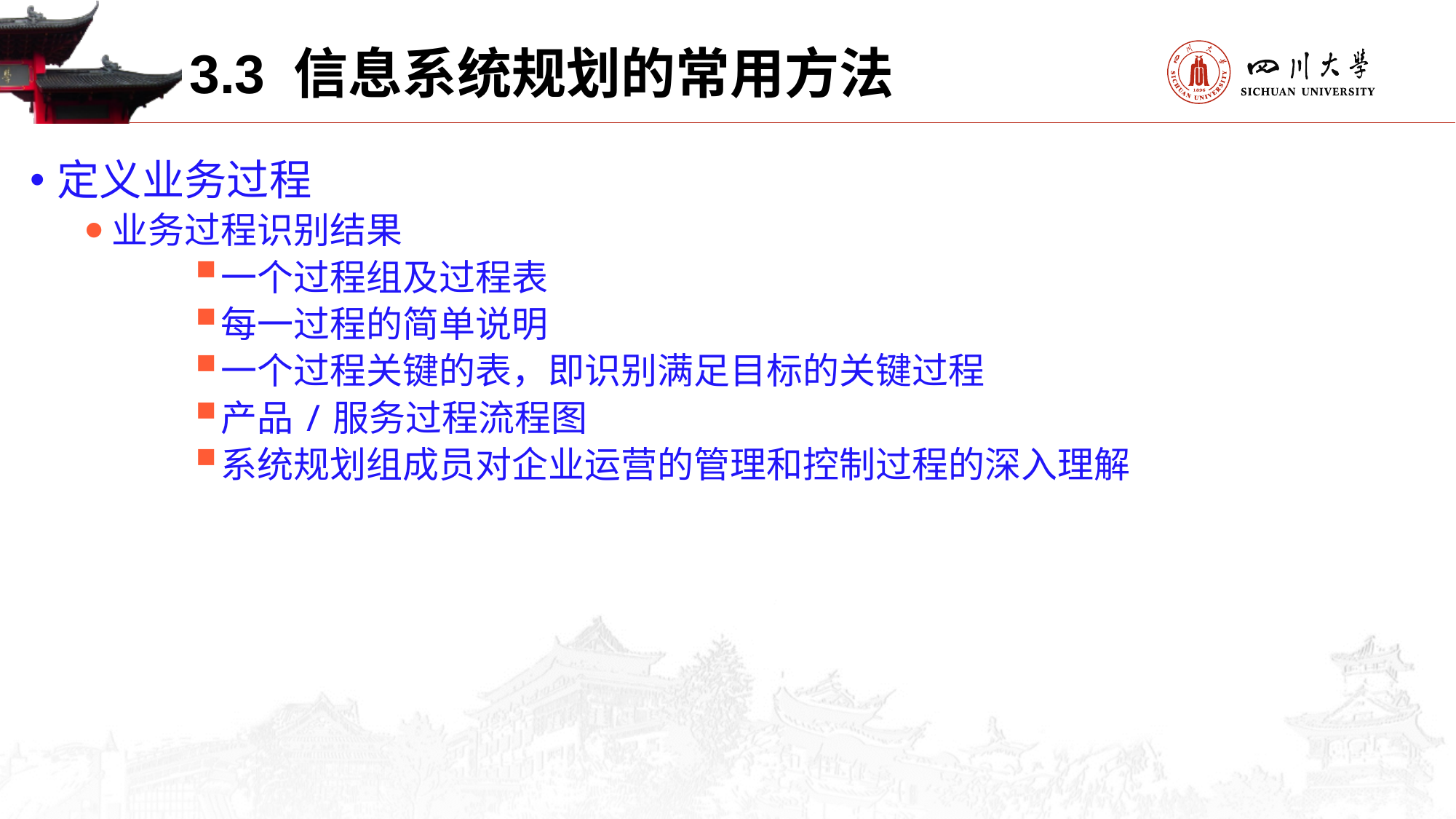

3.3 信息系统规划的常用方法

定义业务过程
业务过程识别结果
一个过程组及过程表
每一过程的简单说明
一个过程关键的表，即识别满足目标的关键过程
产品/服务过程流程图
系统规划组成员对企业运营的管理和控制过程的深入理解